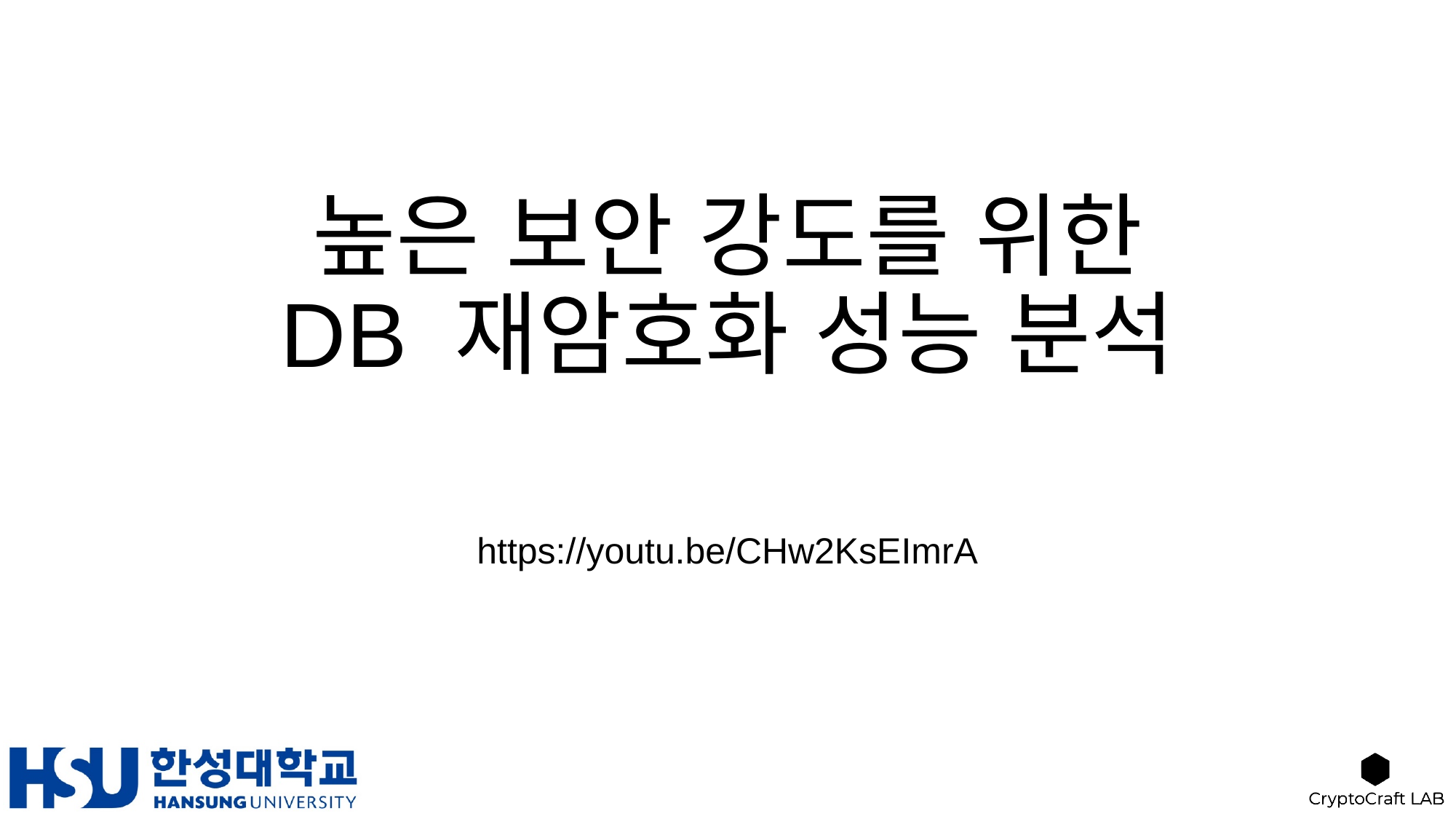

# 높은 보안 강도를 위한 DB 재암호화 성능 분석
https://youtu.be/CHw2KsEImrA